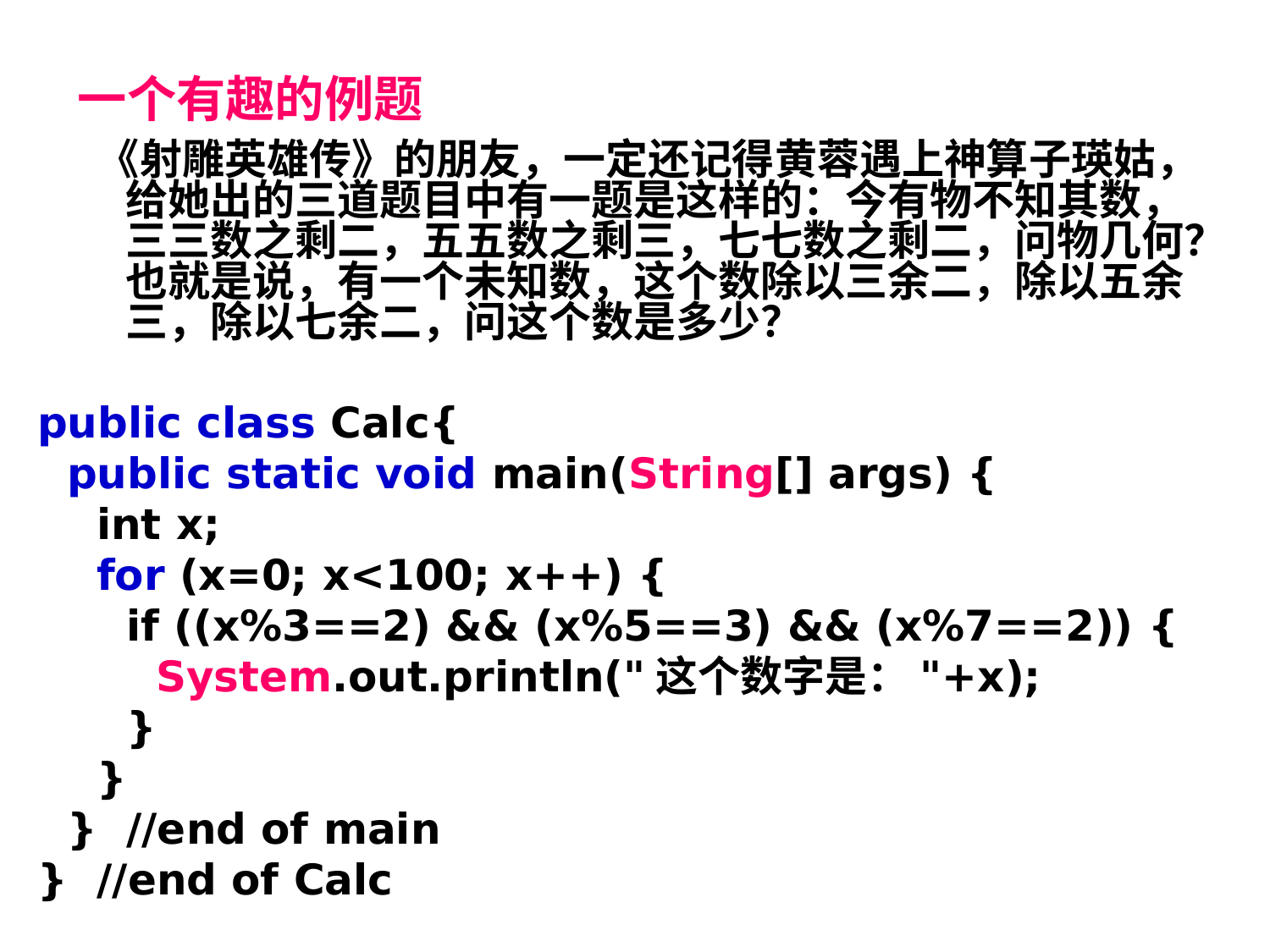

一个有趣的例题
 《射雕英雄传》的朋友，一定还记得黄蓉遇上神算子瑛姑，给她出的三道题目中有一题是这样的：今有物不知其数，三三数之剩二，五五数之剩三，七七数之剩二，问物几何？也就是说，有一个未知数，这个数除以三余二，除以五余三，除以七余二，问这个数是多少？

public class Calc{
  public static void main(String[] args) {
    int x;
    for (x=0; x<100; x++) {
      if ((x%3==2) && (x%5==3) && (x%7==2)) {
        System.out.println("这个数字是："+x);
      }
    }
  }  //end of main
}  //end of Calc